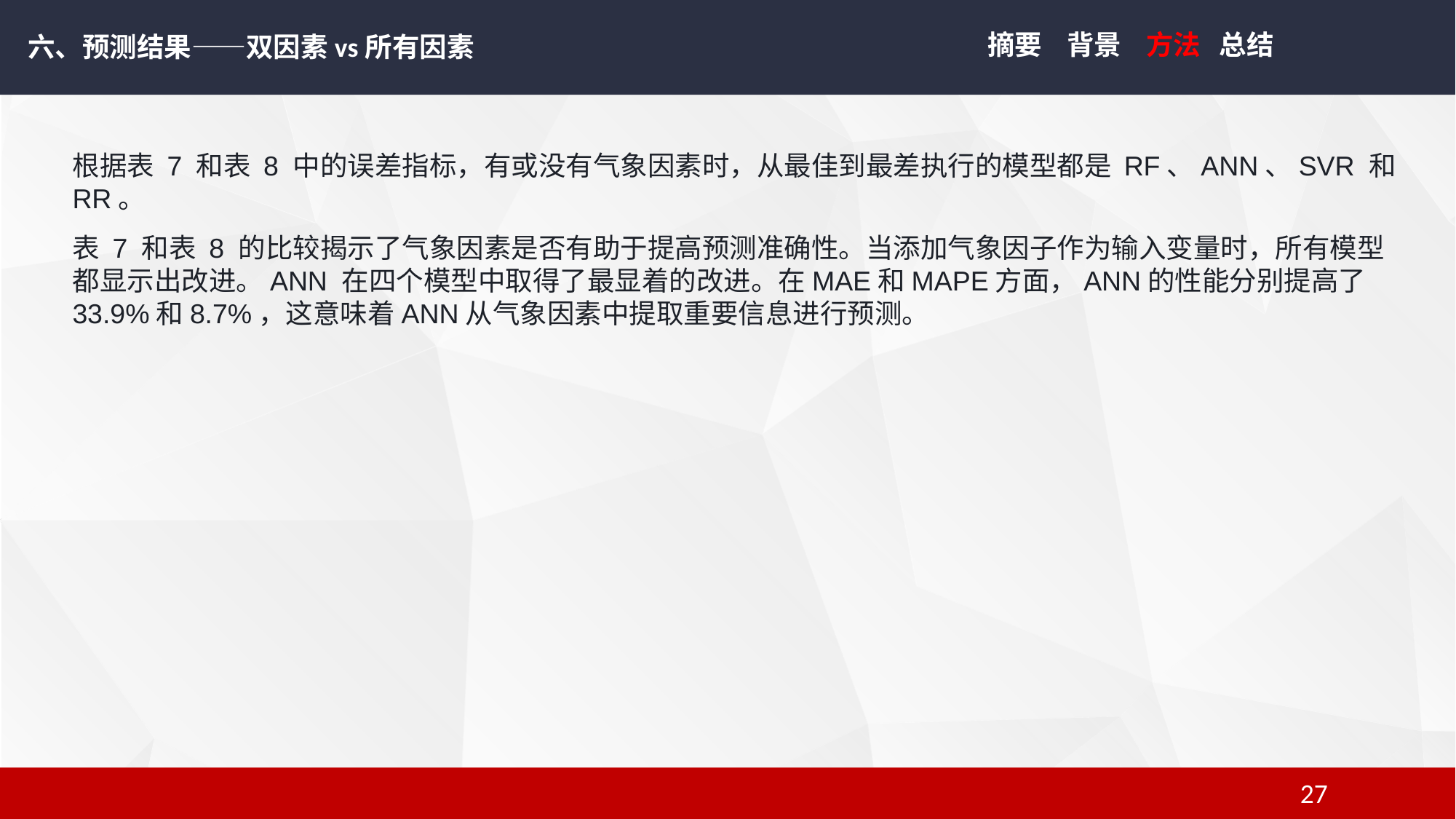

摘要    背景    方法   总结
六、预测结果——双因素vs所有因素
根据表 7 和表 8 中的误差指标，有或没有气象因素时，从最佳到最差执行的模型都是 RF、ANN、SVR 和 RR。
表 7 和表 8 的比较揭示了气象因素是否有助于提高预测准确性。当添加气象因子作为输入变量时，所有模型都显示出改进。ANN 在四个模型中取得了最显着的改进。在MAE和MAPE方面，ANN的性能分别提高了33.9%和8.7%，这意味着ANN从气象因素中提取重要信息进行预测。
27